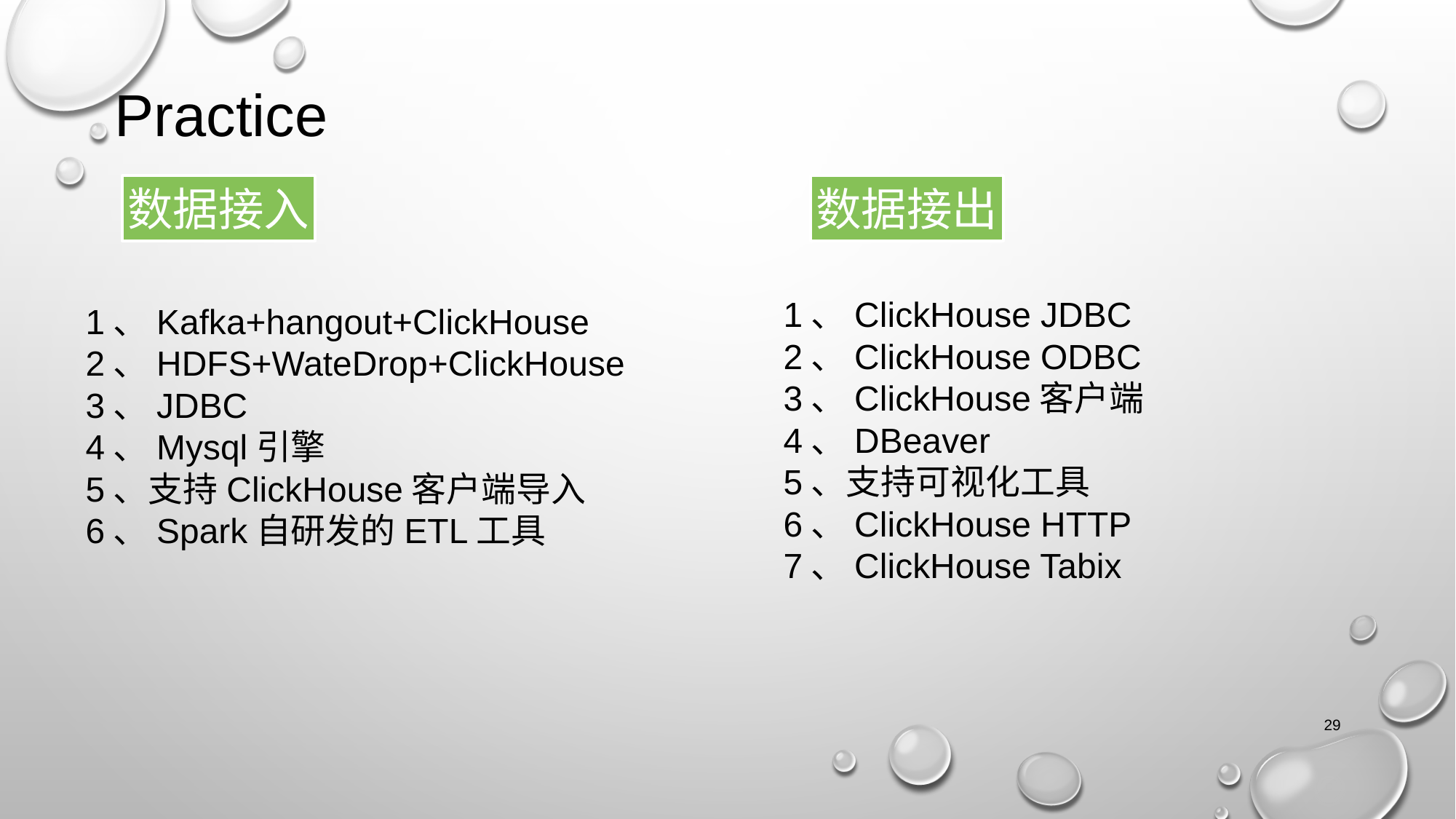

# Practice
数据接入
数据接出
1、ClickHouse JDBC
2、ClickHouse ODBC
3、ClickHouse客户端
4、DBeaver
5、支持可视化工具
6、ClickHouse HTTP
7、ClickHouse Tabix
1、Kafka+hangout+ClickHouse
2、HDFS+WateDrop+ClickHouse
3、JDBC
4、Mysql引擎
5、支持ClickHouse客户端导入
6、Spark自研发的ETL工具
29